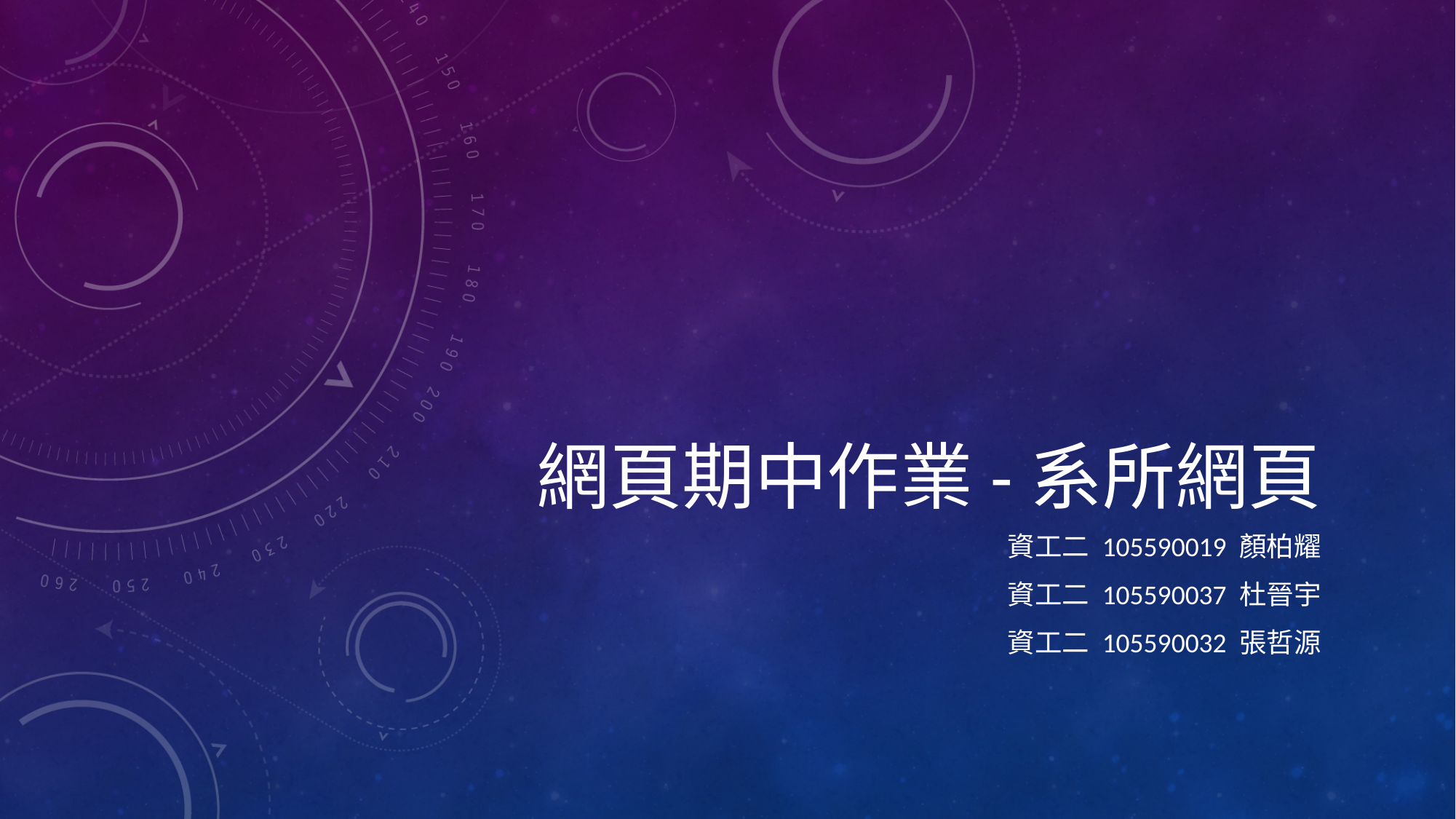

# 網頁期中作業-系所網頁
資工二 105590019 顏柏耀
資工二 105590037 杜晉宇
資工二 105590032 張哲源